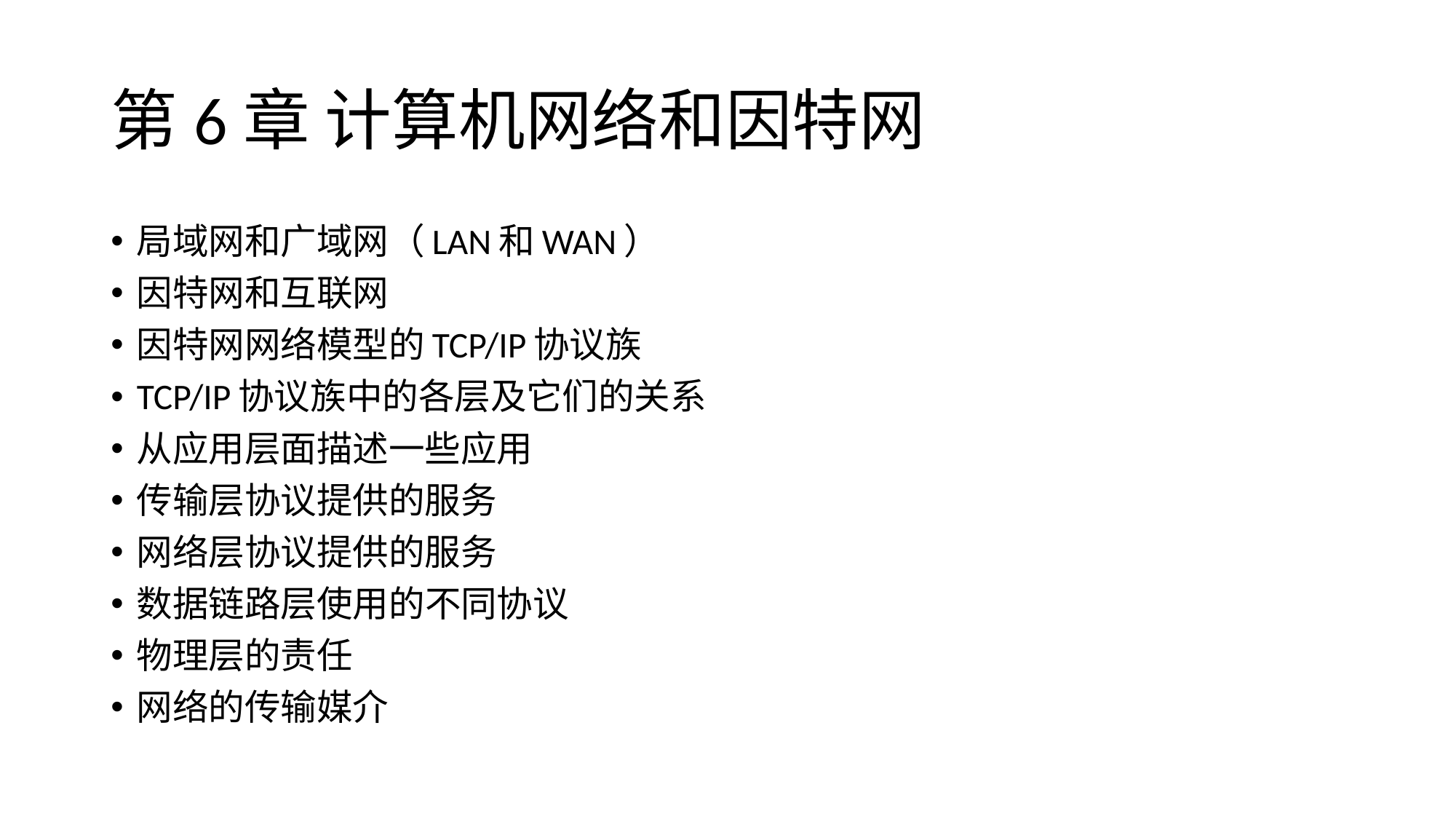

# 第6章 计算机网络和因特网
局域网和广域网（LAN和WAN）
因特网和互联网
因特网网络模型的TCP/IP协议族
TCP/IP协议族中的各层及它们的关系
从应用层面描述一些应用
传输层协议提供的服务
网络层协议提供的服务
数据链路层使用的不同协议
物理层的责任
网络的传输媒介